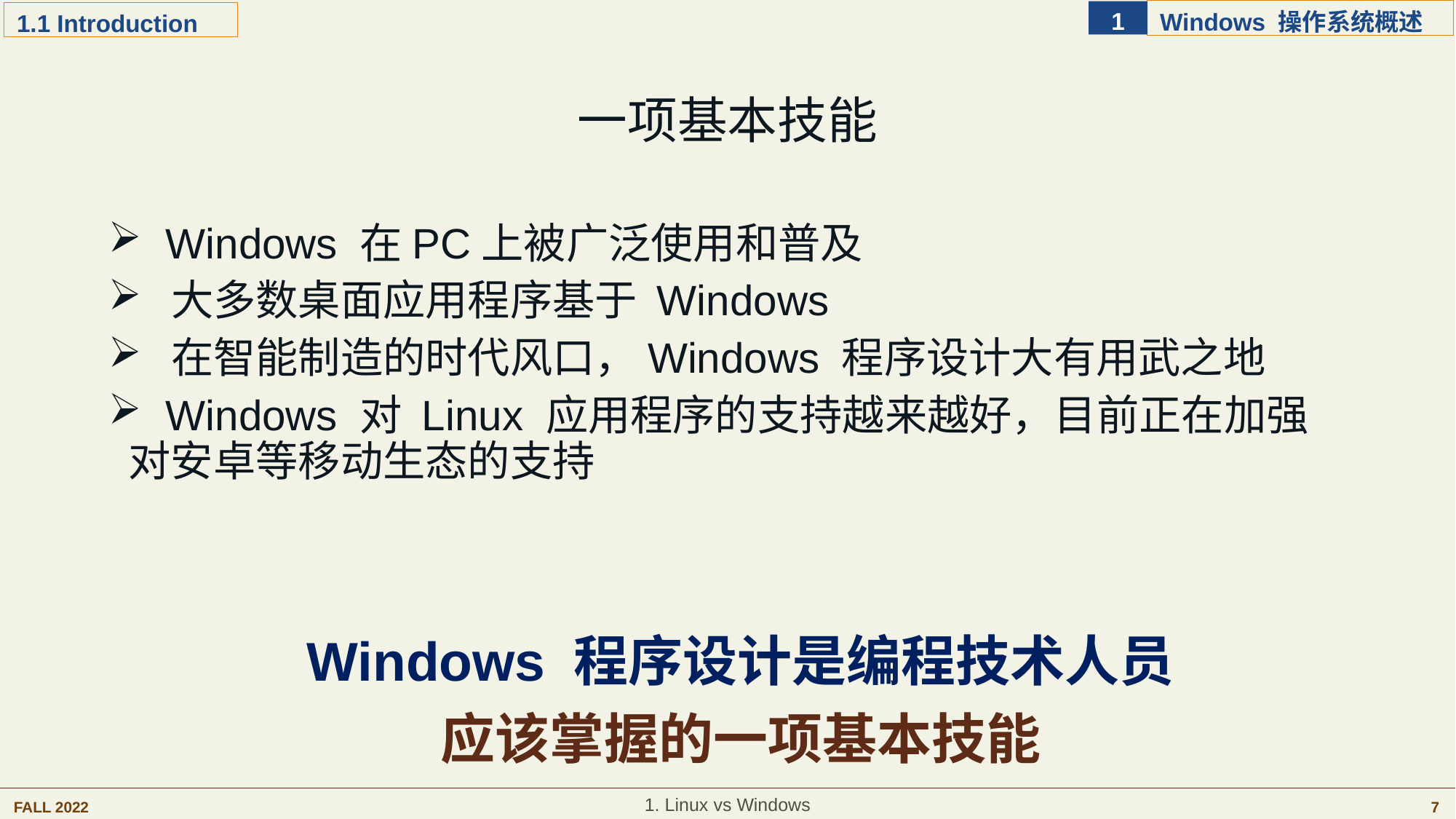

一项基本技能
  Windows 在PC上被广泛使用和普及
  大多数桌面应用程序基于 Windows
  在智能制造的时代风口，Windows 程序设计大有用武之地
  Windows 对 Linux 应用程序的支持越来越好，目前正在加强对安卓等移动生态的支持

Windows 程序设计是编程技术人员应该掌握的一项基本技能
1. Linux vs Windows